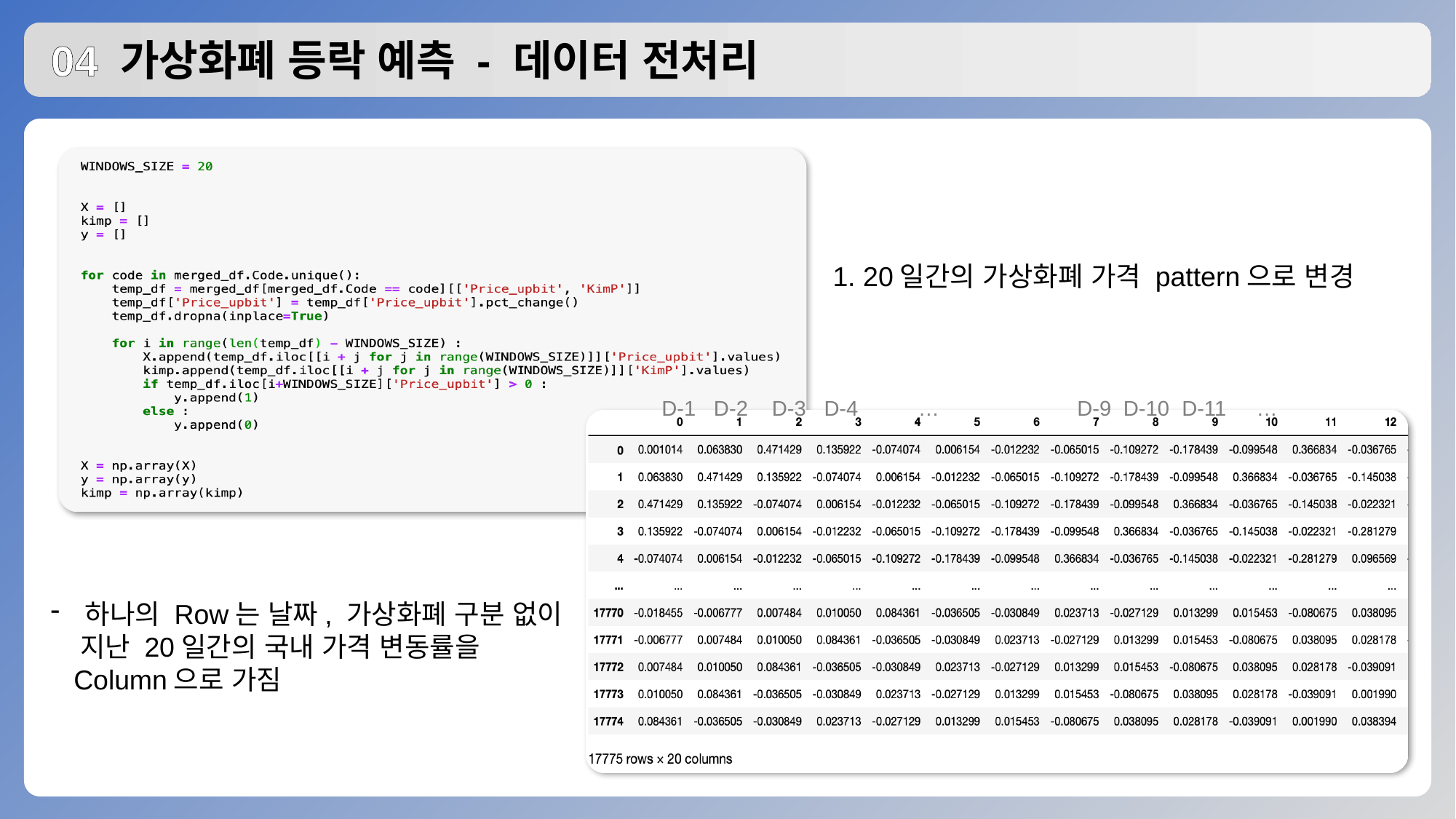

# 04 가상화폐 등락 예측 - 데이터 전처리

1. 20일간의 가상화폐 가격 pattern으로 변경
D-1   D-2    D-3   D-4          …                       D-9  D-10  D-11     …

하나의 Row는 날짜, 가상화폐 구분 없이
   지난 20일간의 국내 가격 변동률을
   Column으로 가짐